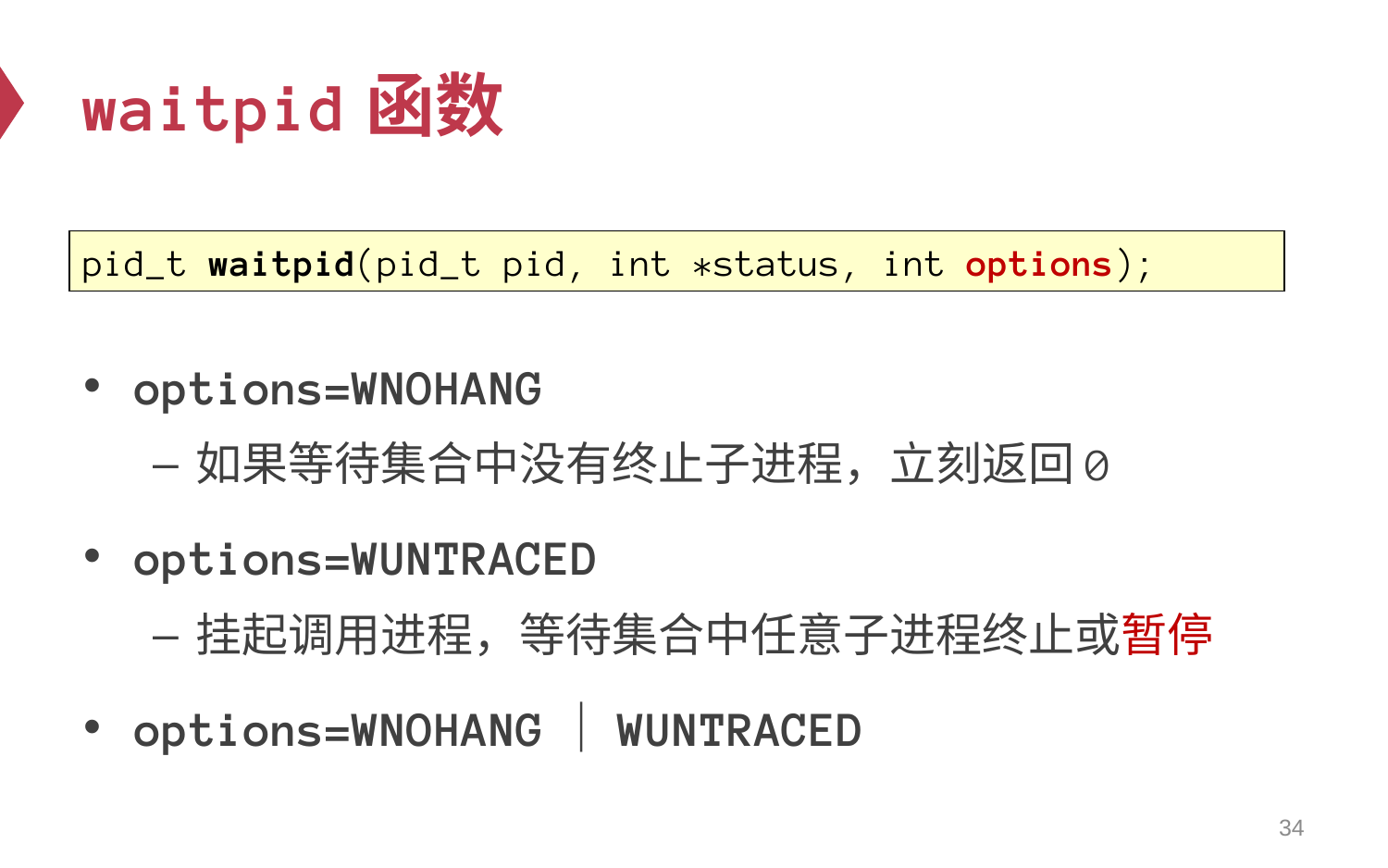

# waitpid函数
pid_t waitpid(pid_t pid, int *status, int options);
options=WNOHANG
如果等待集合中没有终止子进程，立刻返回0
options=WUNTRACED
挂起调用进程，等待集合中任意子进程终止或暂停
options=WNOHANG｜WUNTRACED
34